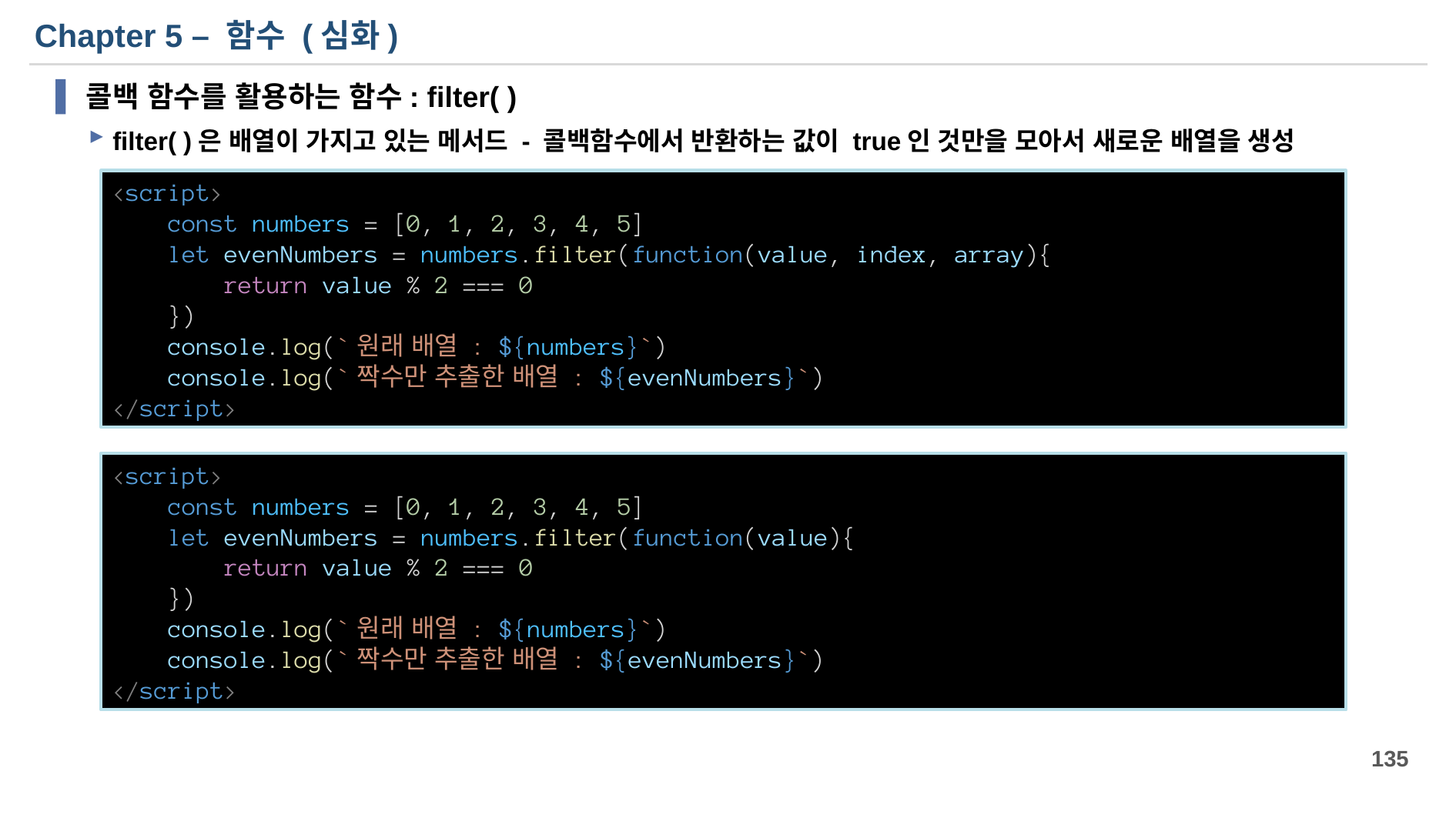

# Chapter 5 – 함수 (심화)
콜백 함수를 활용하는 함수: filter( )
filter( )은 배열이 가지고 있는 메서드 - 콜백함수에서 반환하는 값이 true인 것만을 모아서 새로운 배열을 생성

<script>
    const numbers = [0, 1, 2, 3, 4, 5]
    let evenNumbers = numbers.filter(function(value, index, array){
        return value % 2 === 0
    })
    console.log(`원래 배열 : ${numbers}`)
    console.log(`짝수만 추출한 배열 : ${evenNumbers}`)
</script>
<script>
    const numbers = [0, 1, 2, 3, 4, 5]
    let evenNumbers = numbers.filter(function(value){
        return value % 2 === 0
    })
    console.log(`원래 배열 : ${numbers}`)
    console.log(`짝수만 추출한 배열 : ${evenNumbers}`)
</script>
135